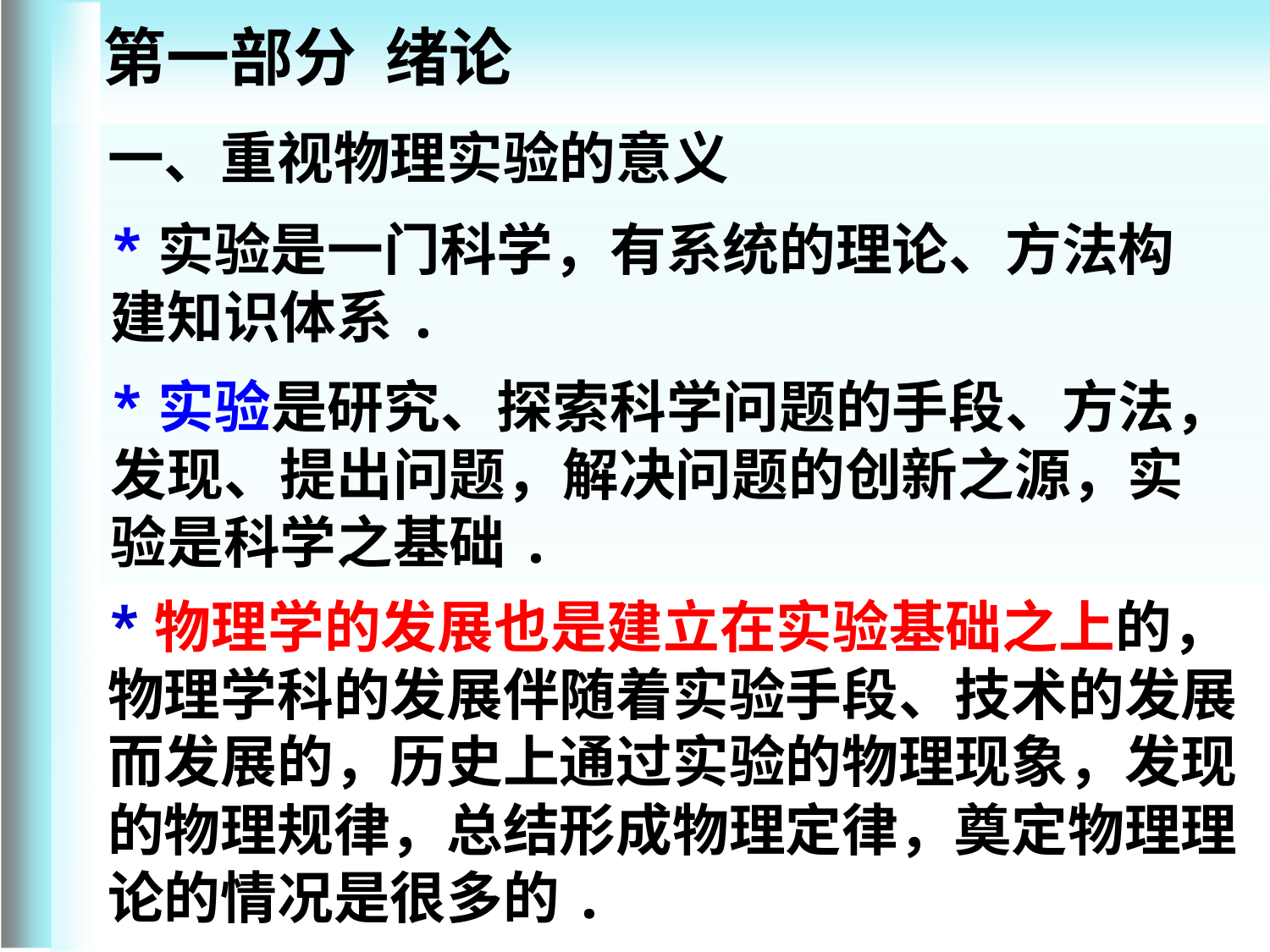

第一部分  绪论
一、重视物理实验的意义
*实验是一门科学，有系统的理论、方法构建知识体系.
*实验是研究、探索科学问题的手段、方法，发现、提出问题，解决问题的创新之源，实验是科学之基础.
*物理学的发展也是建立在实验基础之上的，物理学科的发展伴随着实验手段、技术的发展而发展的，历史上通过实验的物理现象，发现的物理规律，总结形成物理定律，奠定物理理论的情况是很多的.